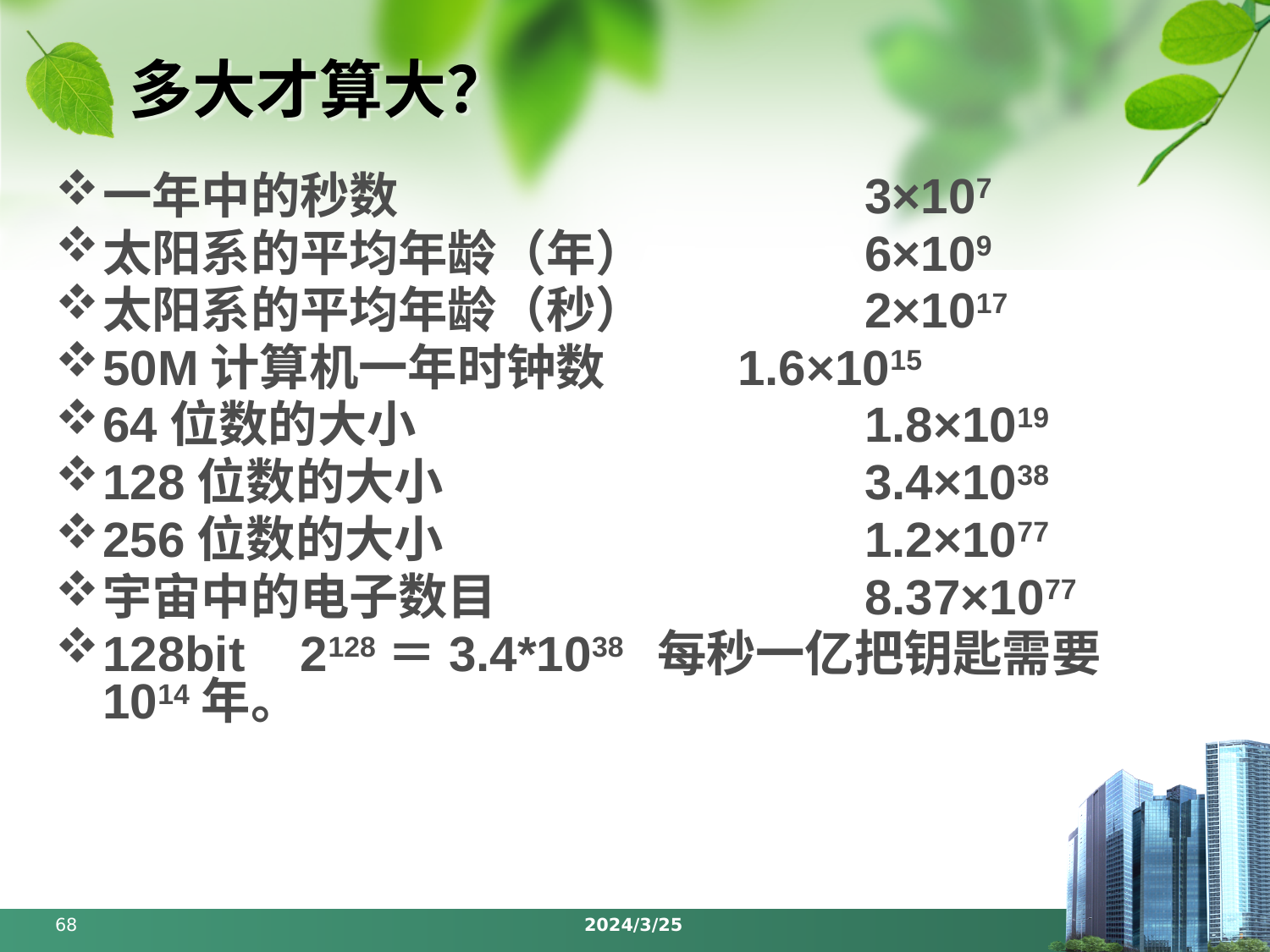

# 多大才算大？
一年中的秒数				3×107
太阳系的平均年龄（年）		6×109
太阳系的平均年龄（秒）		2×1017
50M计算机一年时钟数		1.6×1015
64位数的大小				1.8×1019
128位数的大小				3.4×1038
256位数的大小				1.2×1077
宇宙中的电子数目			8.37×1077
128bit    2128＝3.4*1038  每秒一亿把钥匙需要1014年。
68
2024/3/25